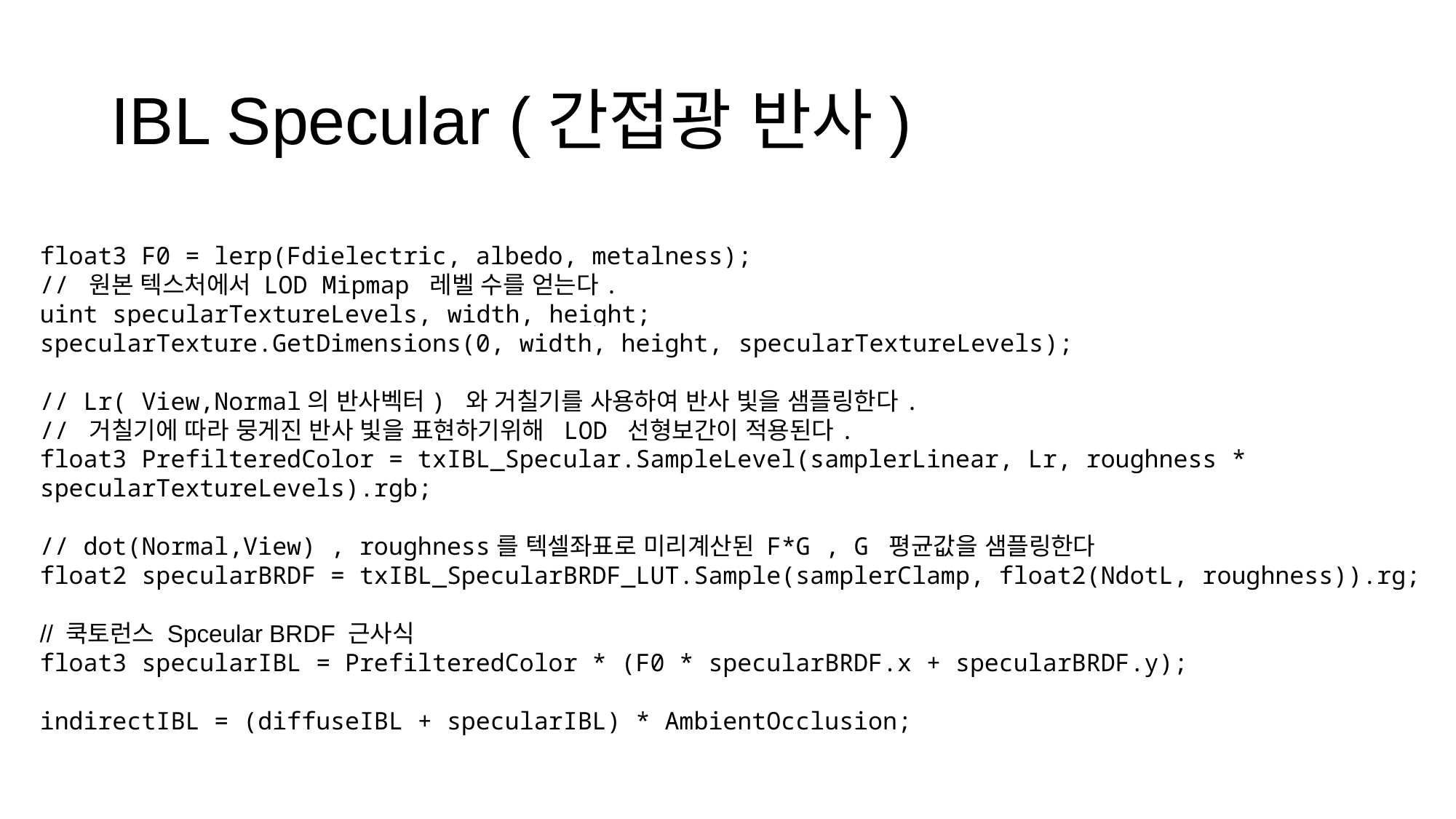

# IBL Specular (간접광 반사)
float3 F0 = lerp(Fdielectric, albedo, metalness);
// 원본 텍스처에서 LOD Mipmap 레벨 수를 얻는다.
uint specularTextureLevels, width, height;
specularTexture.GetDimensions(0, width, height, specularTextureLevels);

// Lr( View,Normal의 반사벡터) 와 거칠기를 사용하여 반사 빛을 샘플링한다.
// 거칠기에 따라 뭉게진 반사 빛을 표현하기위해  LOD 선형보간이 적용된다.
float3 PrefilteredColor = txIBL_Specular.SampleLevel(samplerLinear, Lr, roughness * specularTextureLevels).rgb;

// dot(Normal,View) , roughness를 텍셀좌표로 미리계산된 F*G , G 평균값을 샘플링한다
float2 specularBRDF = txIBL_SpecularBRDF_LUT.Sample(samplerClamp, float2(NdotL, roughness)).rg;

// 쿡토런스 Spceular BRDF 근사식
float3 specularIBL = PrefilteredColor * (F0 * specularBRDF.x + specularBRDF.y);

indirectIBL = (diffuseIBL + specularIBL) * AmbientOcclusion;